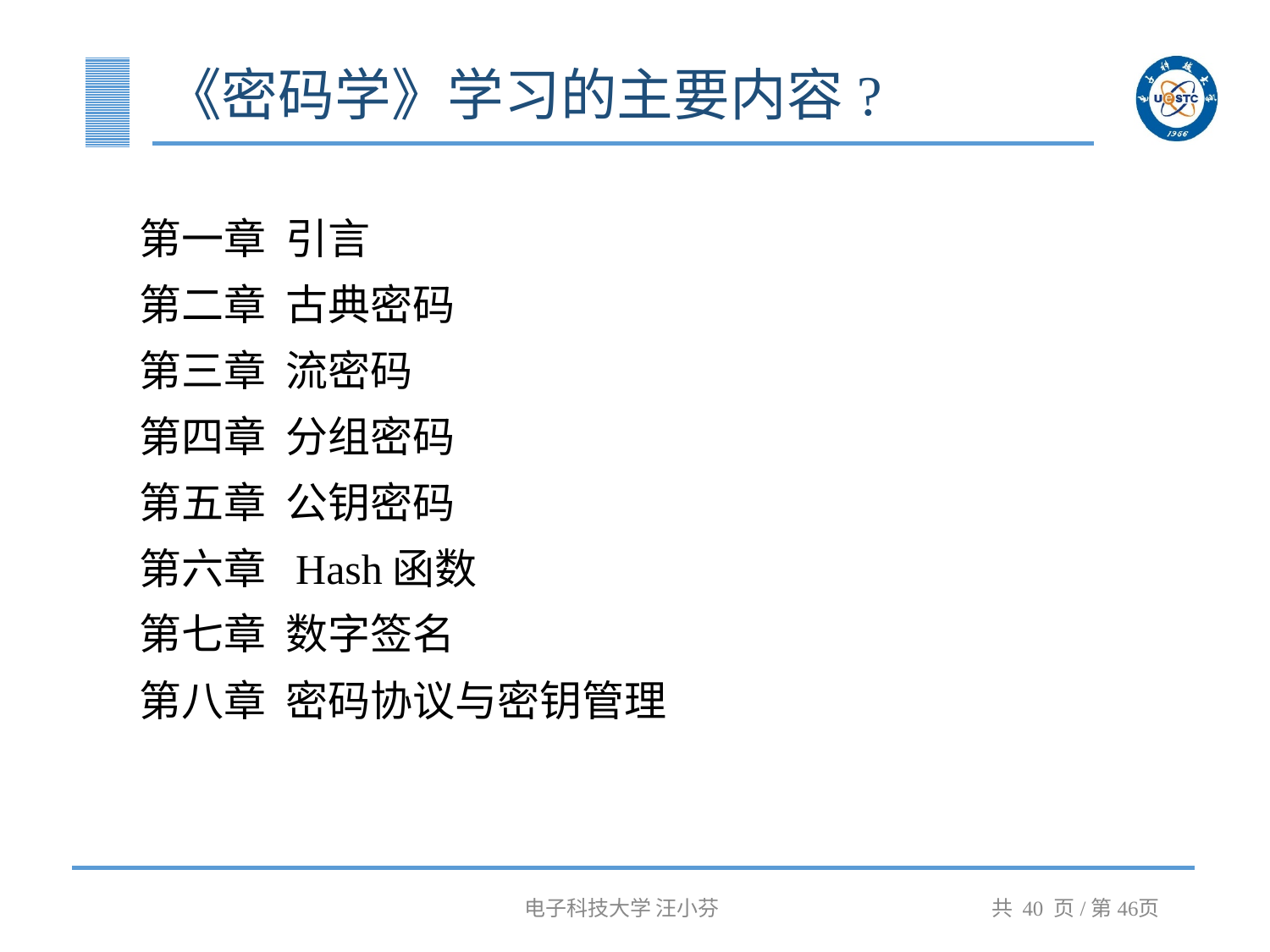

# 《密码学》学习的主要内容?
第一章  引言
第二章  古典密码
第三章  流密码
第四章  分组密码
第五章  公钥密码
第六章  Hash函数
第七章  数字签名
第八章  密码协议与密钥管理

电子科技大学 汪小芬
共 40 页/第46页